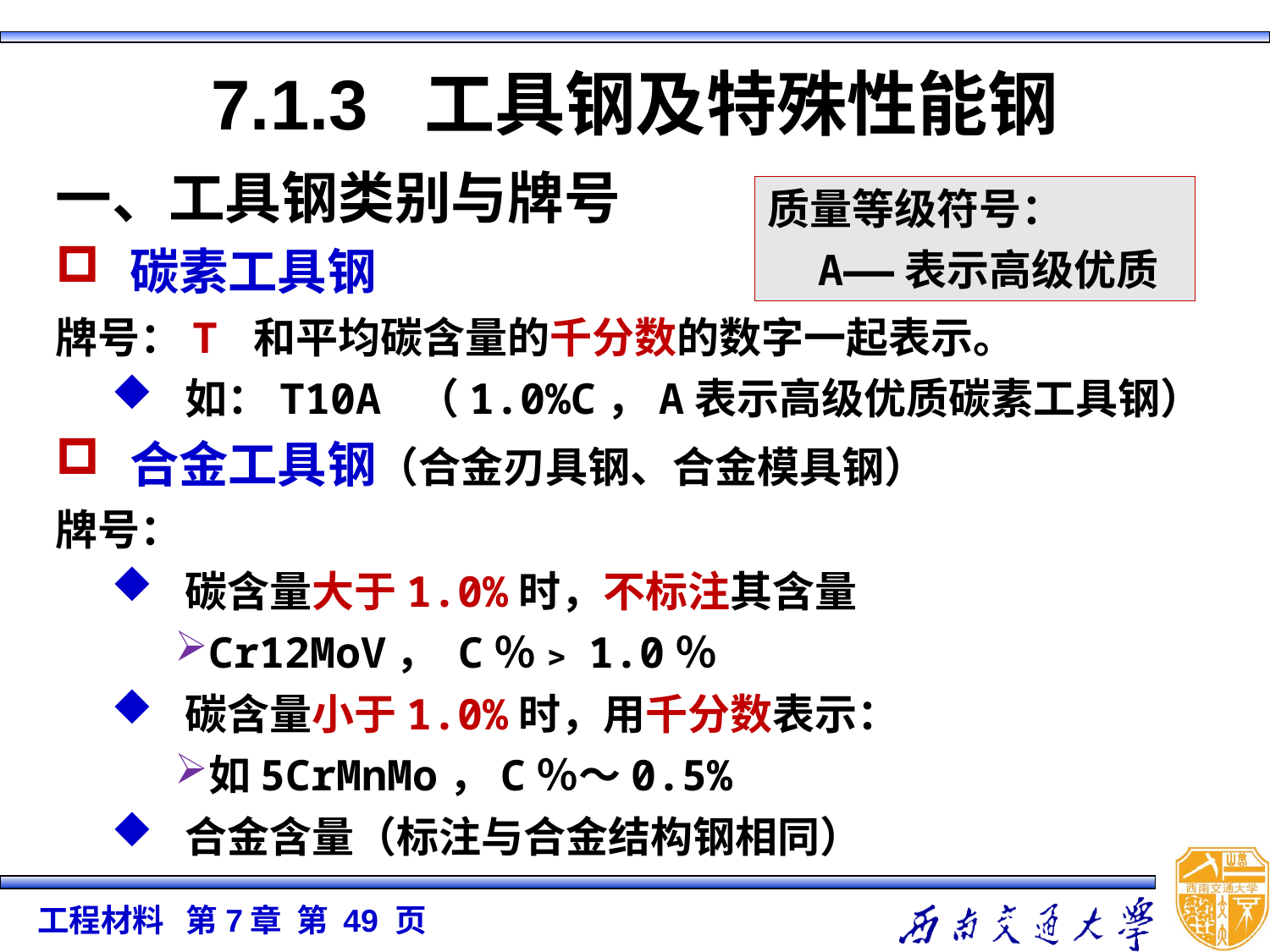

7.1.3  工具钢及特殊性能钢
一、工具钢类别与牌号
碳素工具钢
牌号：T 和平均碳含量的千分数的数字一起表示。
如：T10A （1.0%C，A表示高级优质碳素工具钢）
合金工具钢（合金刃具钢、合金模具钢）
牌号：
碳含量大于1.0%时，不标注其含量
Cr12MoV， C％﹥1.0％
碳含量小于1.0%时，用千分数表示：
如5CrMnMo，C％～0.5%
合金含量（标注与合金结构钢相同）
质量等级符号：
  A——表示高级优质